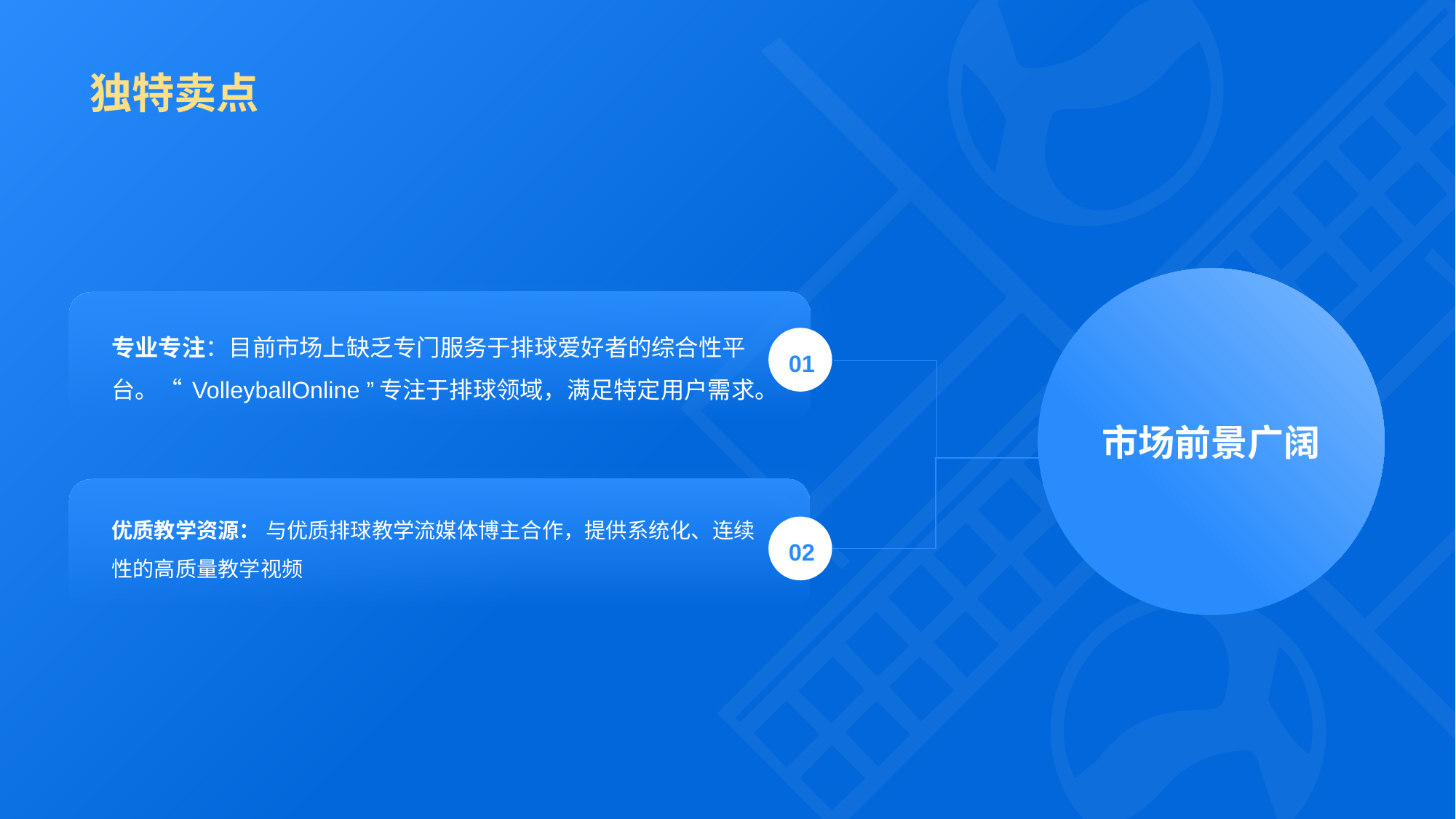

# 独特卖点

01

优质教学资源： 与优质排球教学流媒体博主合作，提供系统化、连续性的高质量教学视频

02
市场前景广阔
专业专注：目前市场上缺乏专门服务于排球爱好者的综合性平台。“ VolleyballOnline ”专注于排球领域，满足特定用户需求。